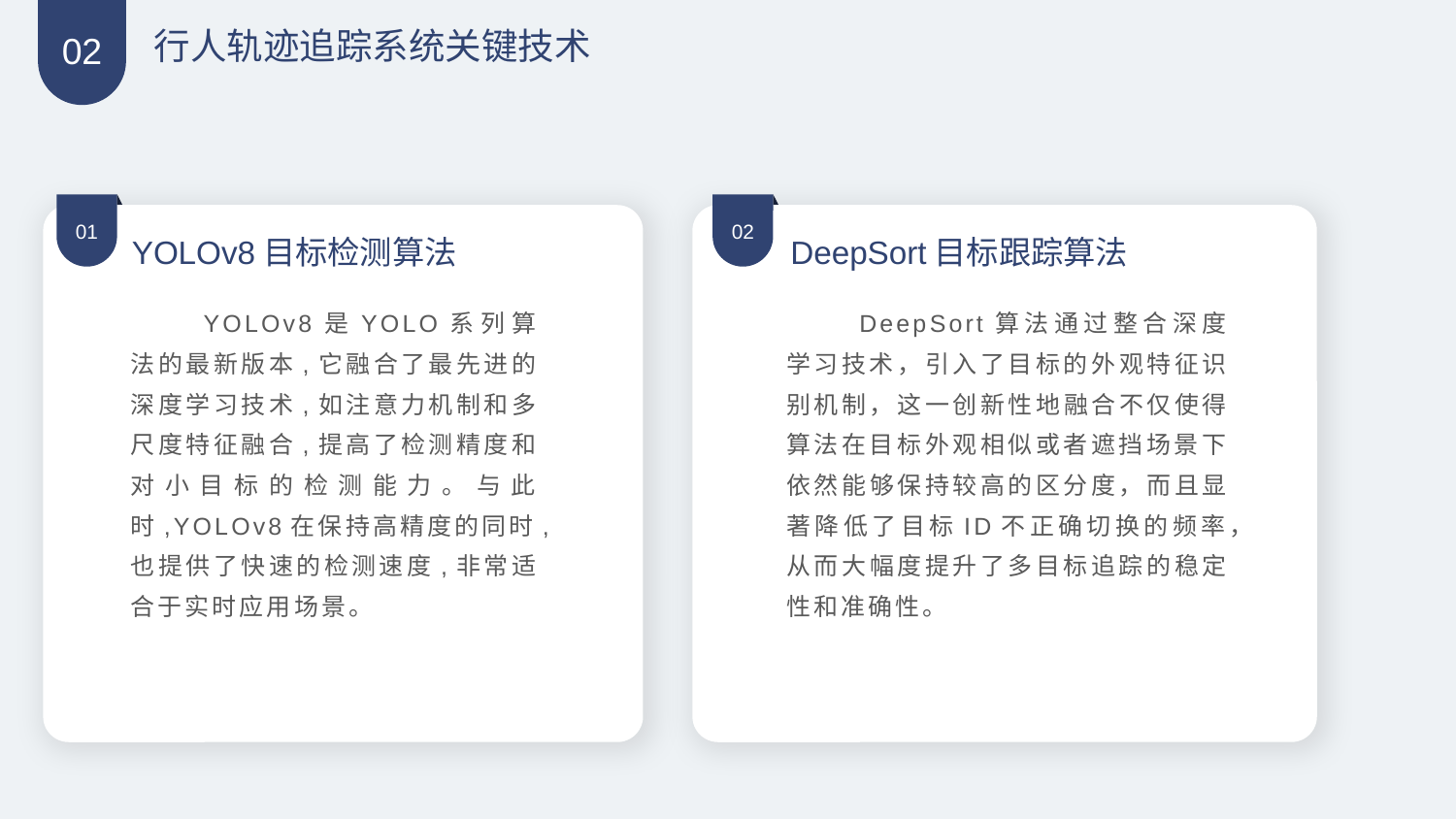

行人轨迹追踪系统关键技术
02

01

02

YOLOv8目标检测算法
DeepSort目标跟踪算法
YOLOv8是YOLO系列算法的最新版本,它融合了最先进的深度学习技术,如注意力机制和多尺度特征融合,提高了检测精度和对小目标的检测能力。与此时,YOLOv8在保持高精度的同时,也提供了快速的检测速度,非常适合于实时应用场景。
DeepSort算法通过整合深度学习技术，引入了目标的外观特征识别机制，这一创新性地融合不仅使得算法在目标外观相似或者遮挡场景下依然能够保持较高的区分度，而且显著降低了目标ID不正确切换的频率，从而大幅度提升了多目标追踪的稳定性和准确性。